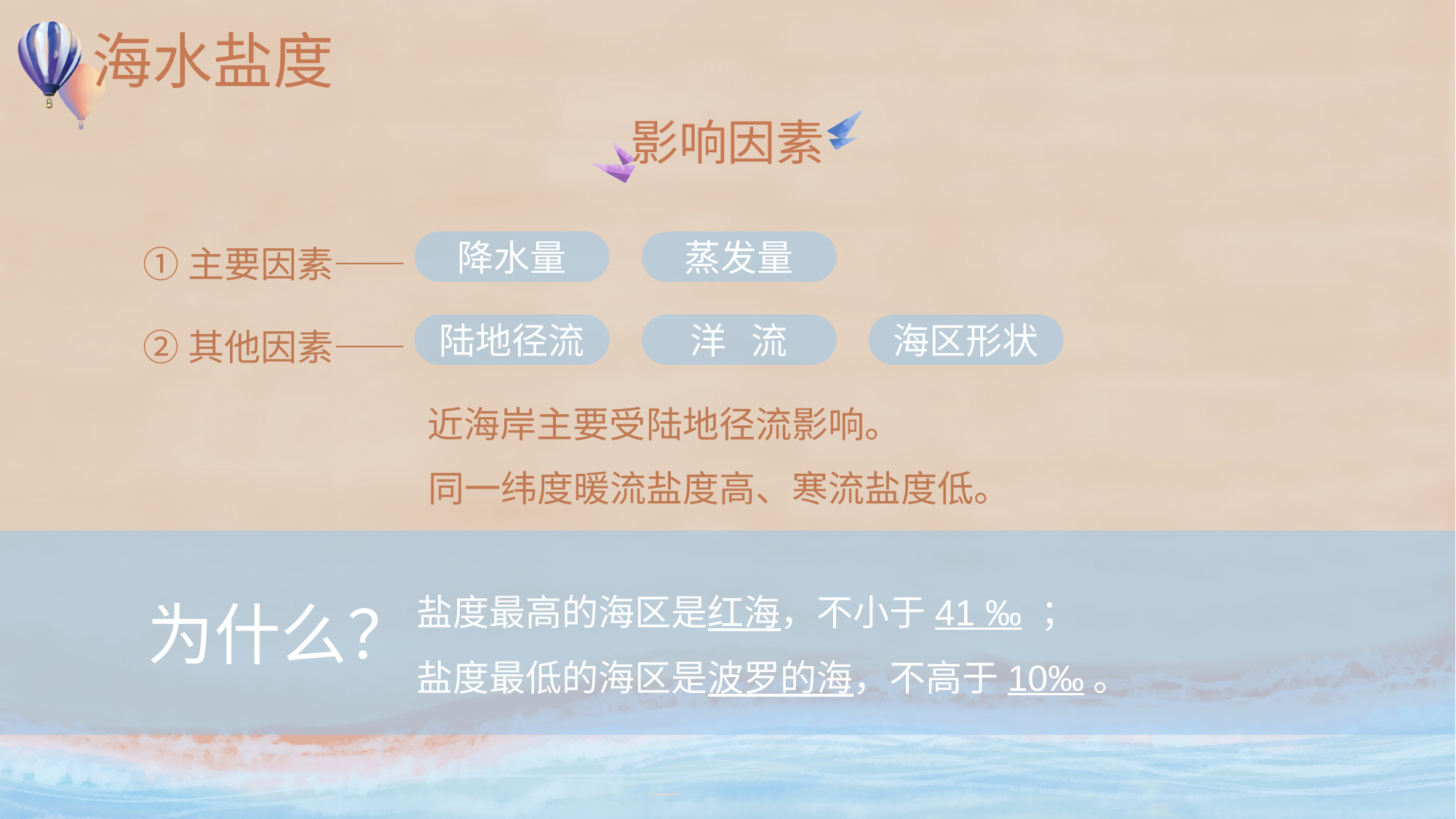

# 海水盐度
影响因素
①主要因素——
降水量
蒸发量
②其他因素——
陆地径流
洋   流
海区形状
近海岸主要受陆地径流影响。
同一纬度暖流盐度高、寒流盐度低。

盐度最高的海区是红海，不小于41 ‰ ；
盐度最低的海区是波罗的海，不高于10‰。
为什么？